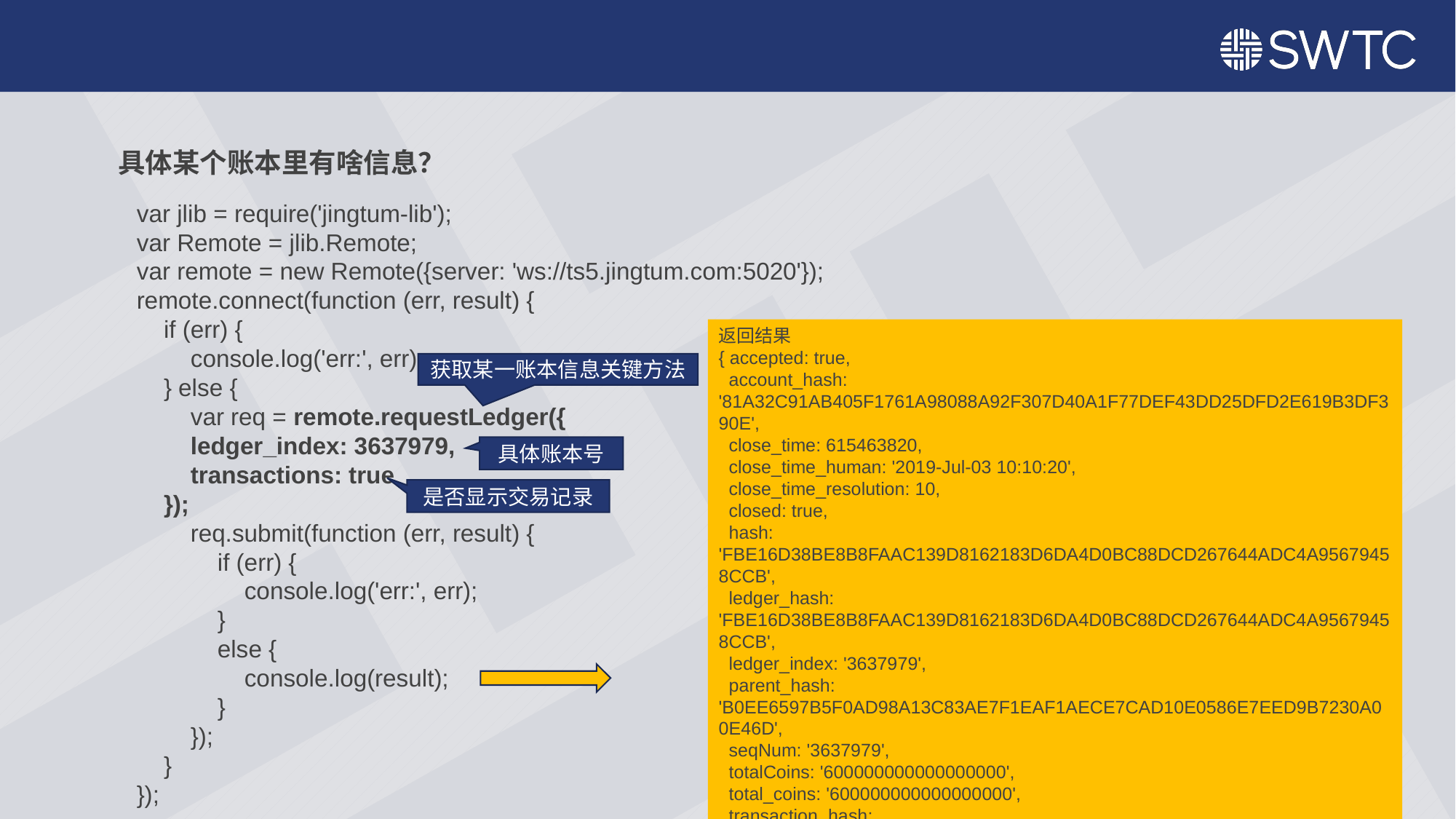

具体某个账本里有啥信息？
var jlib = require('jingtum-lib');
var Remote = jlib.Remote;
var remote = new Remote({server: 'ws://ts5.jingtum.com:5020'});
remote.connect(function (err, result) {
    if (err) {
        console.log('err:', err);
    } else {
        var req = remote.requestLedger({
        ledger_index: 3637979,
        transactions: true
    });
        req.submit(function (err, result) {
            if (err) {
                console.log('err:', err);
            }
            else {
                console.log(result);
            }
        });
    }
});

返回结果
{ accepted: true,
  account_hash: '81A32C91AB405F1761A98088A92F307D40A1F77DEF43DD25DFD2E619B3DF390E',
  close_time: 615463820,
  close_time_human: '2019-Jul-03 10:10:20',
  close_time_resolution: 10,
  closed: true,
  hash: 'FBE16D38BE8B8FAAC139D8162183D6DA4D0BC88DCD267644ADC4A95679458CCB',
  ledger_hash: 'FBE16D38BE8B8FAAC139D8162183D6DA4D0BC88DCD267644ADC4A95679458CCB',
  ledger_index: '3637979',
  parent_hash: 'B0EE6597B5F0AD98A13C83AE7F1EAF1AECE7CAD10E0586E7EED9B7230A00E46D',
  seqNum: '3637979',
  totalCoins: '600000000000000000',
  total_coins: '600000000000000000',
  transaction_hash: '05B107D3F0041A23C0D758A39290ED01B3E4BD686B7B978BF78C9461A9117A26',
  transactions:
 [ 'C79B437A27DEF0761F98421190D4FFDB2F4F9947C7089E6E9AF04D9BF3FCD70A' ] }
获取某一账本信息关键方法
具体账本号
是否显示交易记录